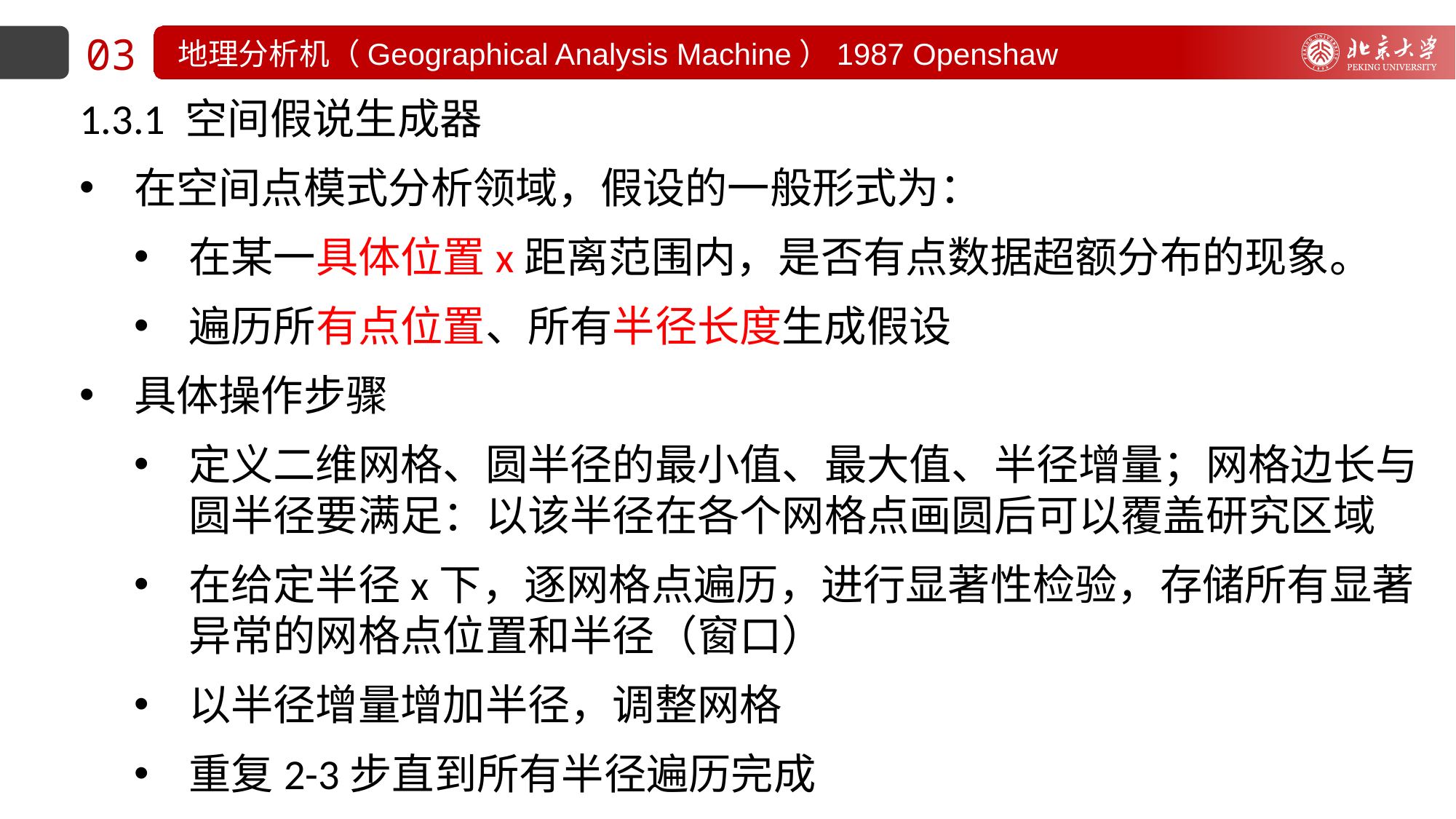

03

地理分析机（Geographical Analysis Machine）1987 Openshaw

1.3.1 空间假说生成器
在空间点模式分析领域，假设的一般形式为：
在某一具体位置x距离范围内，是否有点数据超额分布的现象。
遍历所有点位置、所有半径长度生成假设
具体操作步骤
定义二维网格、圆半径的最小值、最大值、半径增量；网格边长与圆半径要满足：以该半径在各个网格点画圆后可以覆盖研究区域
在给定半径x下，逐网格点遍历，进行显著性检验，存储所有显著异常的网格点位置和半径（窗口）
以半径增量增加半径，调整网格
重复2-3步直到所有半径遍历完成